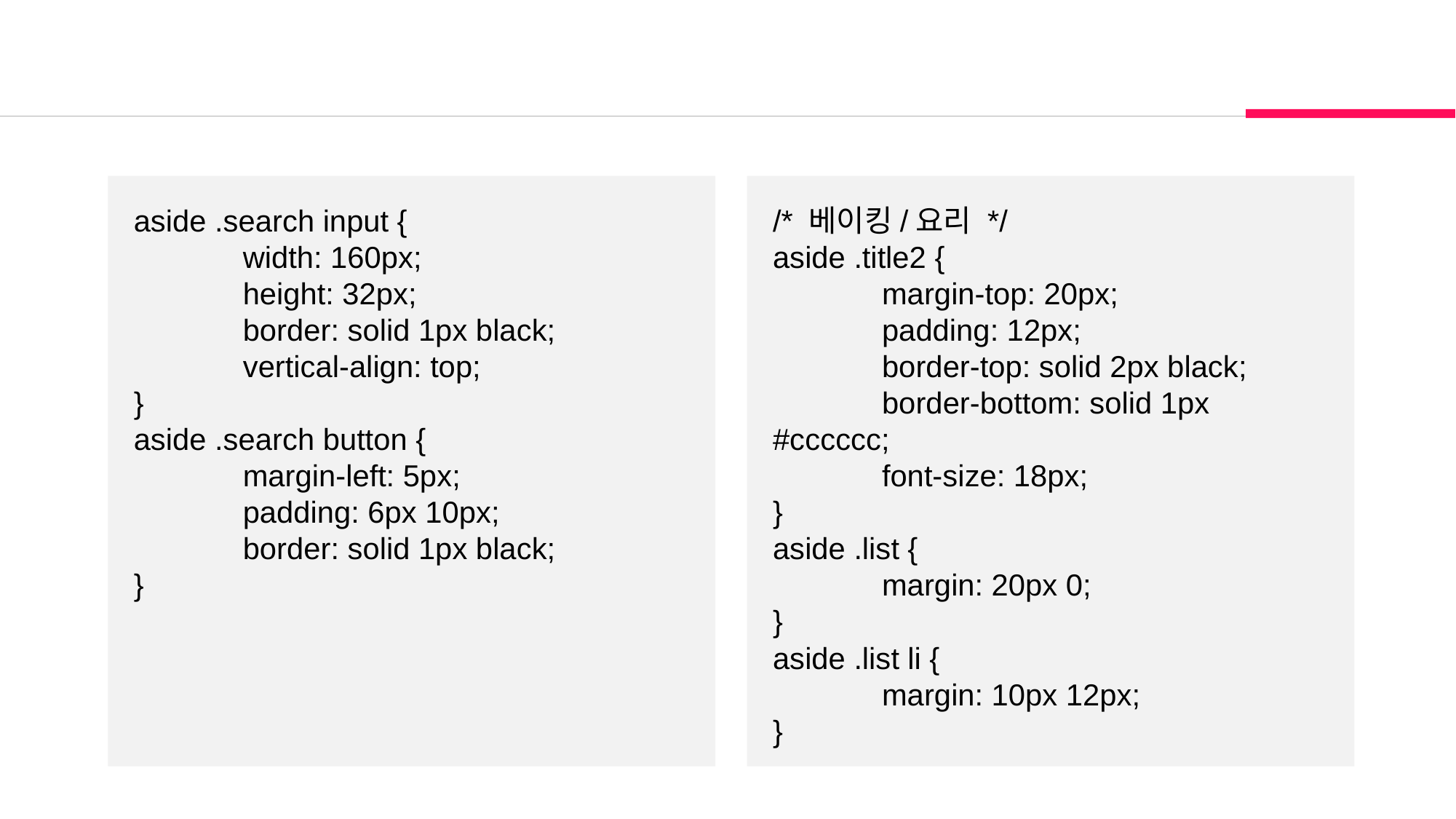

/* 베이킹/요리 */
aside .title2 {
	margin-top: 20px;
	padding: 12px;
	border-top: solid 2px black;
	border-bottom: solid 1px #cccccc;
	font-size: 18px;
}
aside .list {
	margin: 20px 0;
}
aside .list li {
	margin: 10px 12px;
}
aside .search input {
	width: 160px;
	height: 32px;
	border: solid 1px black;
	vertical-align: top;
}
aside .search button {
	margin-left: 5px;
	padding: 6px 10px;
	border: solid 1px black;
}